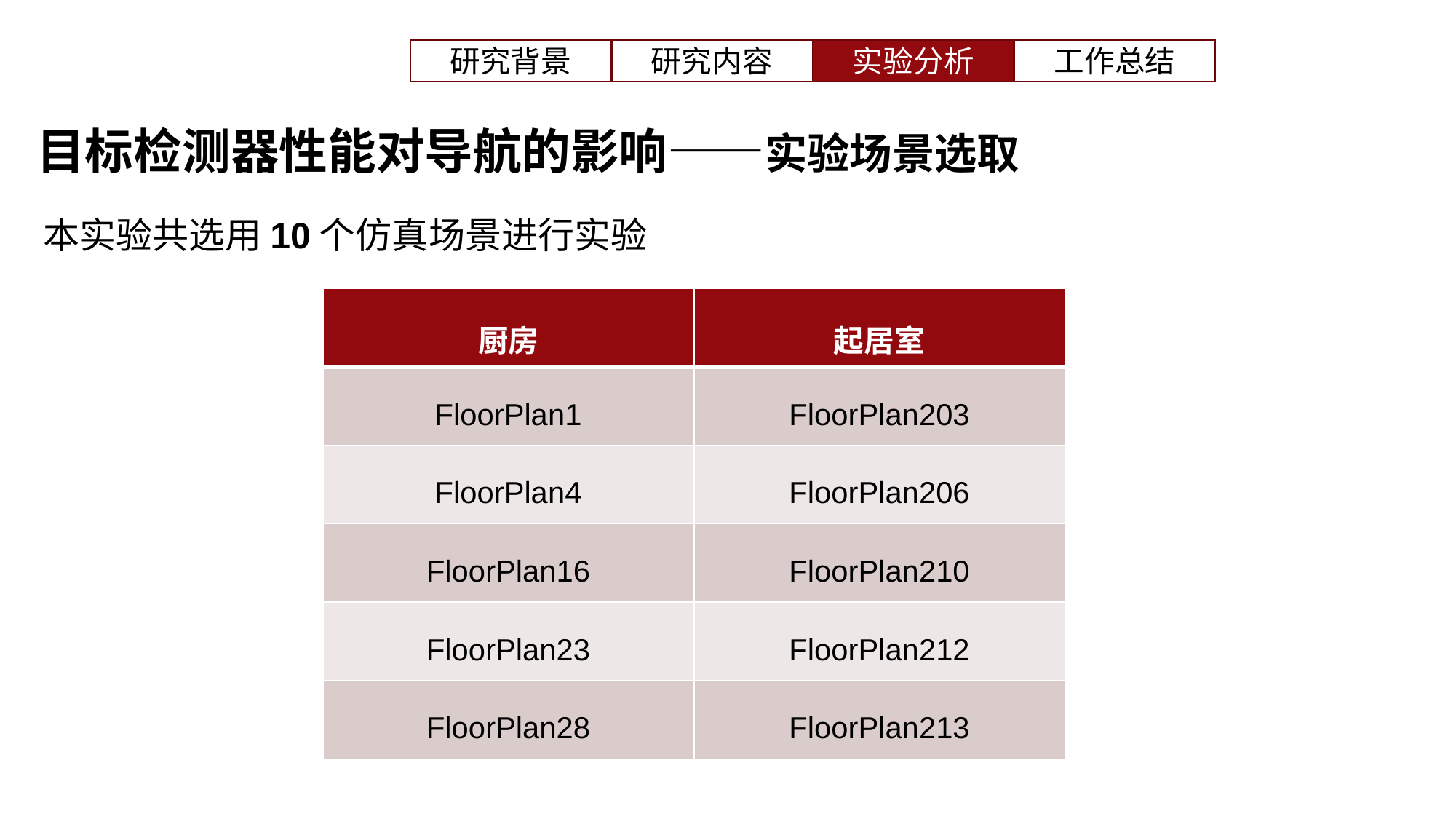

目标检测器性能对导航的影响——实验场景选取
本实验共选用10个仿真场景进行实验
| 厨房 | 起居室 |
| --- | --- |
| FloorPlan1 | FloorPlan203 |
| FloorPlan4 | FloorPlan206 |
| FloorPlan16 | FloorPlan210 |
| FloorPlan23 | FloorPlan212 |
| FloorPlan28 | FloorPlan213 |
24